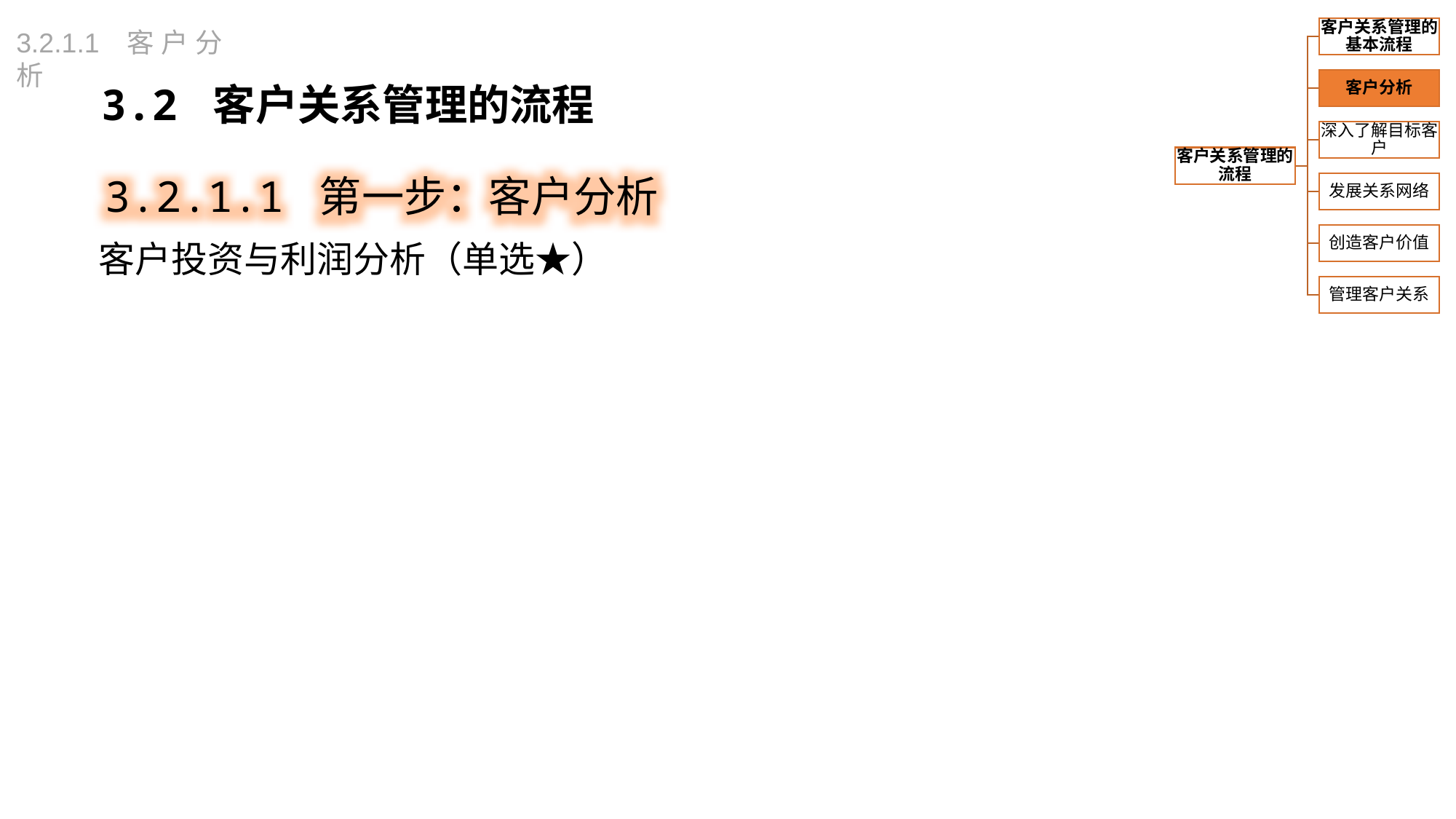

客户关系管理的流程
客户关系管理的基本流程
客户分析
深入了解目标客户
发展关系网络
创造客户价值
管理客户关系
3.2.1.1 客户分析
3.2 客户关系管理的流程
3.2.1.1 第一步：客户分析
客户投资与利润分析（单选★）